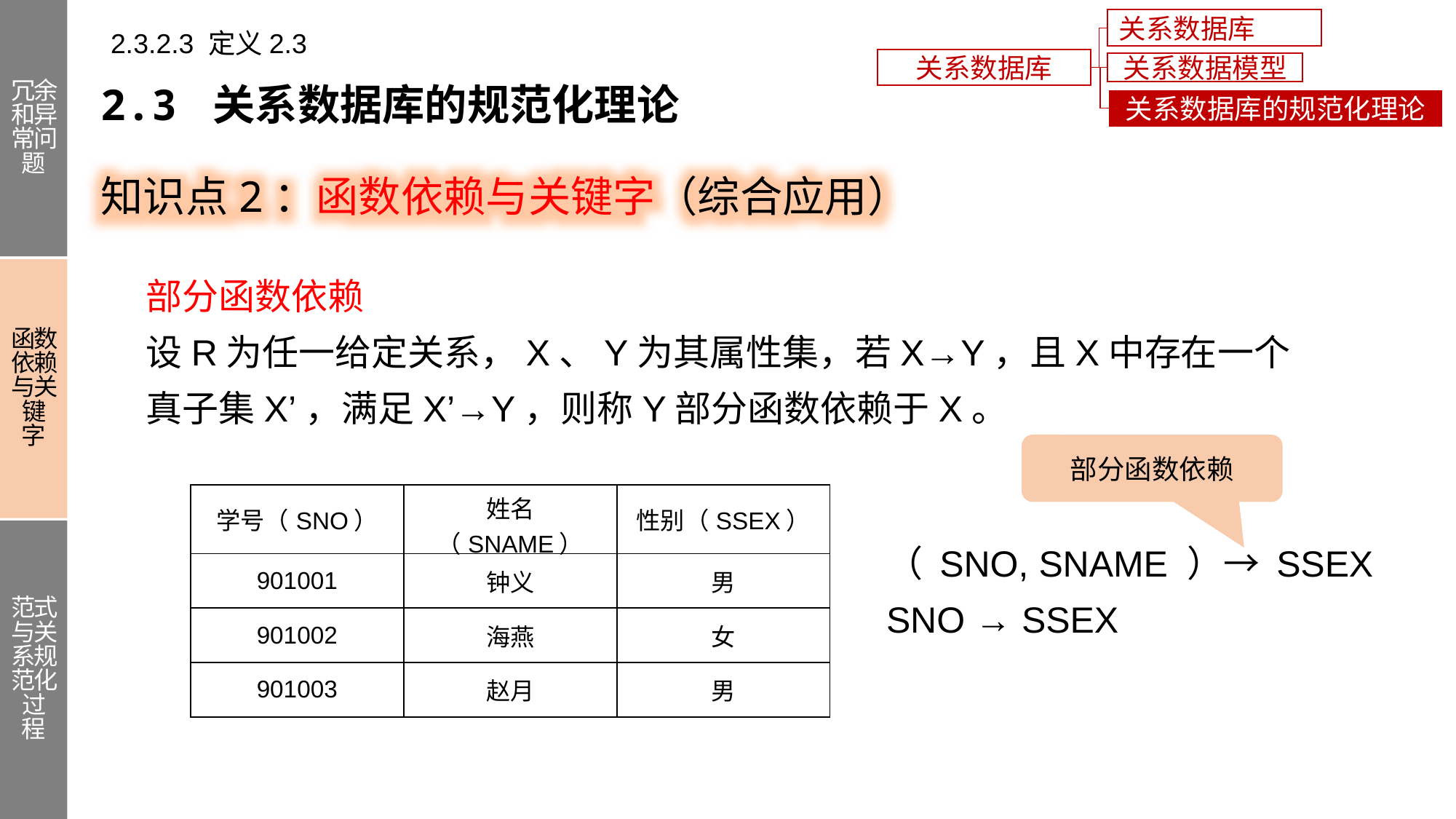

冗余和异常问题
函数依赖与关键字
范式与关系规范化过程
关系数据库概述
2.3.2.3 定义2.3
关系数据库
关系数据模型
2.3 关系数据库的规范化理论
关系数据库的规范化理论
知识点2：函数依赖与关键字（综合应用）
部分函数依赖
设R为任一给定关系，X、Y为其属性集，若X→Y，且X中存在一个真子集X’，满足X’→Y，则称Y部分函数依赖于X。
部分函数依赖
| 学号（SNO） | 姓名（SNAME） | 性别（SSEX） |
| --- | --- | --- |
| 901001 | 钟义 | 男 |
| 901002 | 海燕 | 女 |
| 901003 | 赵月 | 男 |
（ SNO, SNAME ）→ SSEX
SNO → SSEX